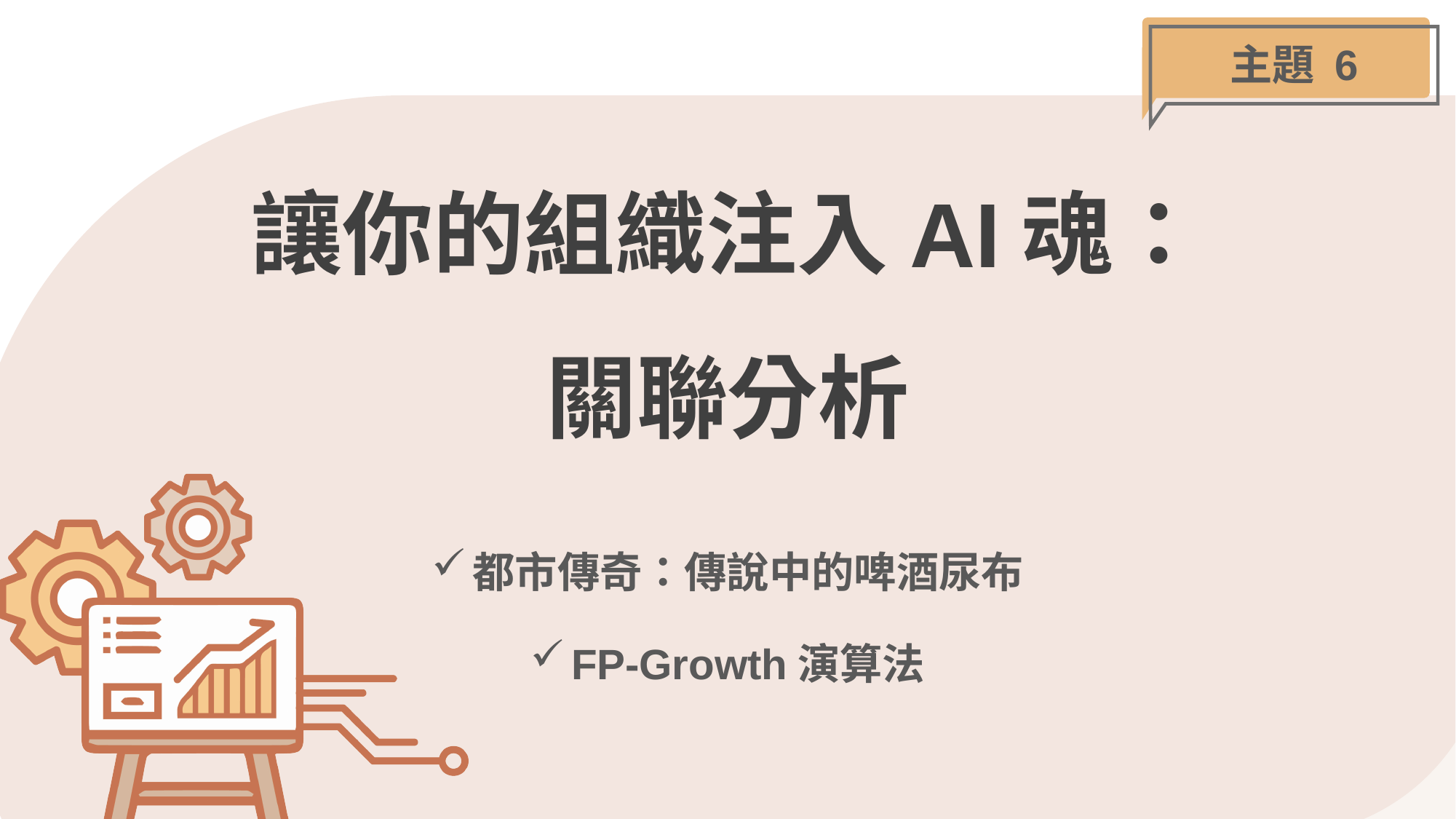

主題 6
# 讓你的組織注入AI魂： 關聯分析
都市傳奇：傳說中的啤酒尿布
FP-Growth演算法